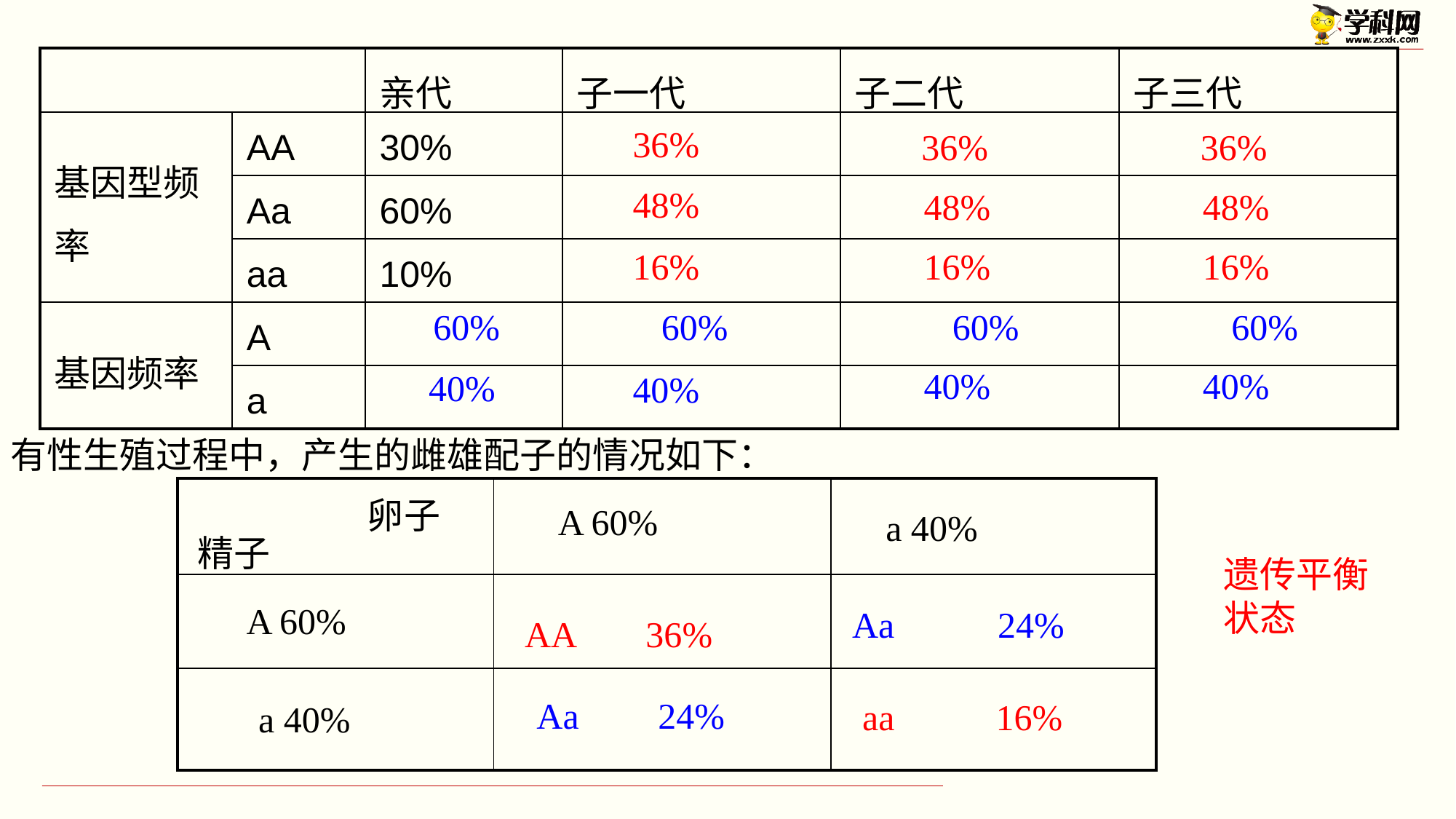

|  |  | 亲代 | 子一代 | 子二代 | 子三代 |
| --- | --- | --- | --- | --- | --- |
| 基因型频率 | AA | 30% |  |  |  |
|  | Aa | 60% |  |  |  |
|  | aa | 10% |  |  |  |
| 基因频率 | A |  |  |  |  |
|  | a |  |  |  |  |
36%
36%
36%
48%
48%
48%
16%
16%
16%
60%
60%
60%
60%

40%
40%
40%
40%
有性生殖过程中，产生的雌雄配子的情况如下：
|  |  |  |
| --- | --- | --- |
|  |  |  |
|  |  |  |
卵子
A 60%
a 40%
精子
A 60%
a 40%
遗传平衡状态
Aa
24%
AA
36%

Aa
24%
aa
16%